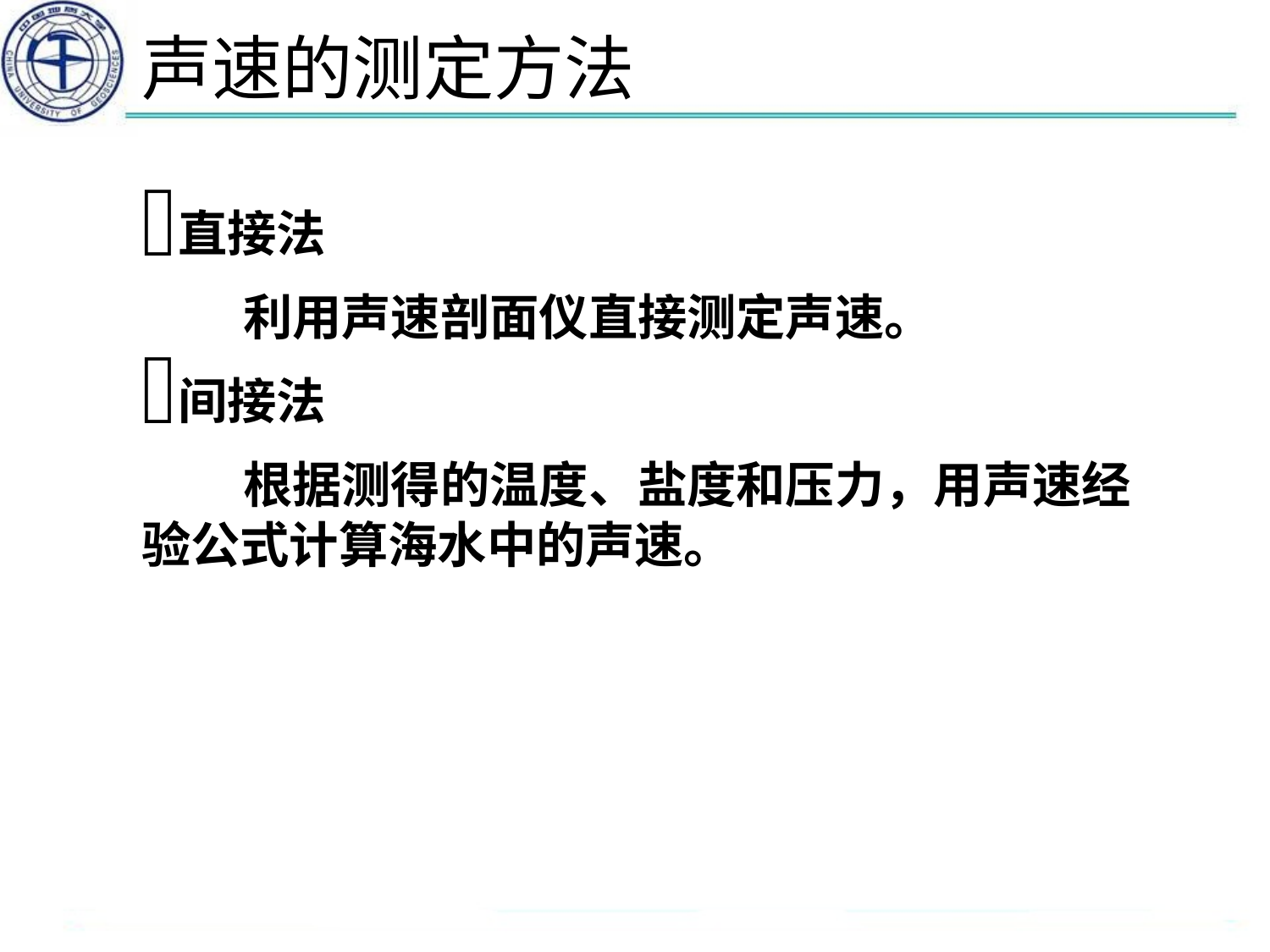

# 声速的测定方法
直接法
        利用声速剖面仪直接测定声速。
间接法
        根据测得的温度、盐度和压力，用声速经验公式计算海水中的声速。